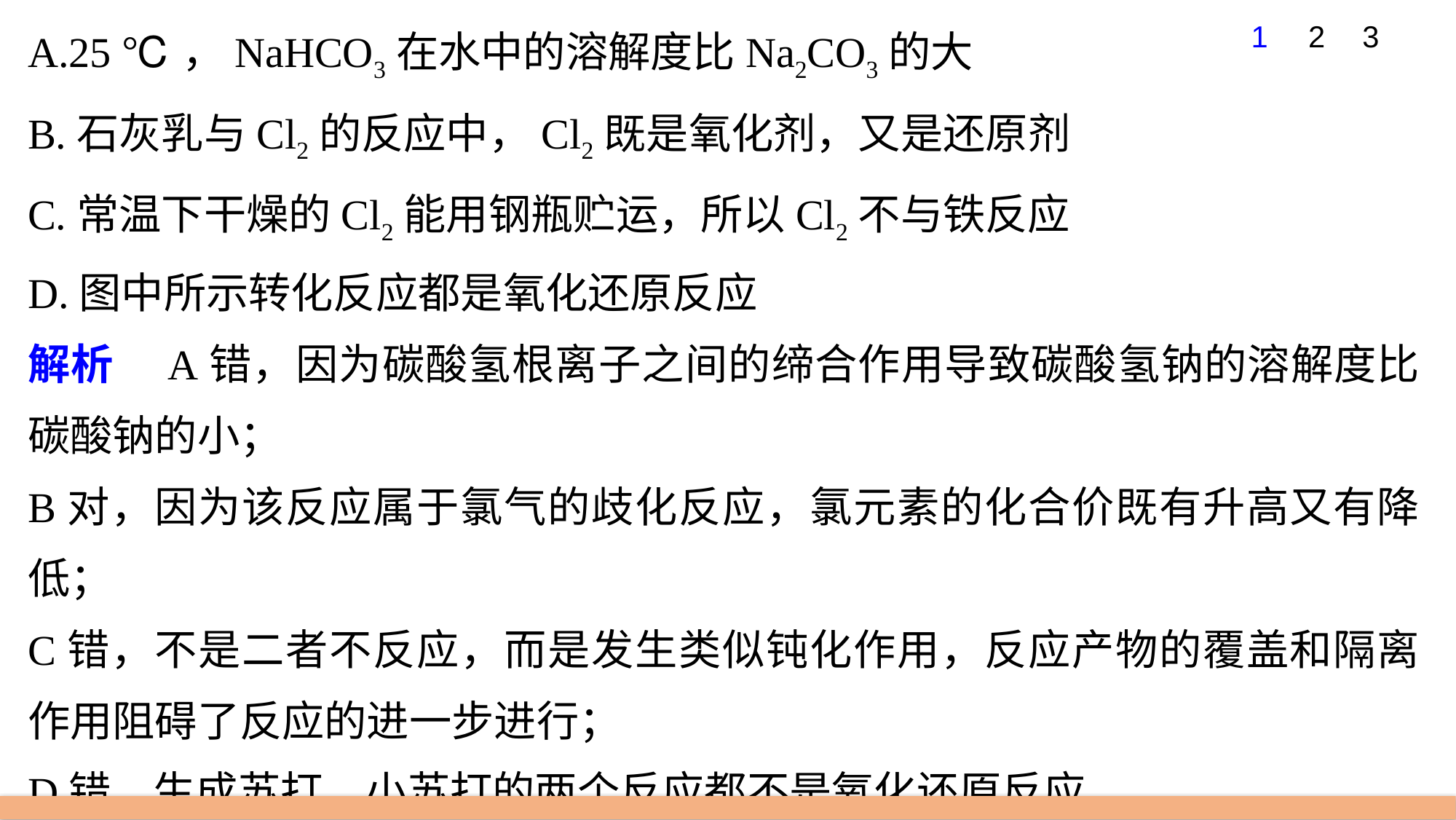

A.25 ℃，NaHCO3在水中的溶解度比Na2CO3的大
B.石灰乳与Cl2的反应中，Cl2既是氧化剂，又是还原剂
C.常温下干燥的Cl2能用钢瓶贮运，所以Cl2不与铁反应
D.图中所示转化反应都是氧化还原反应
解析　A错，因为碳酸氢根离子之间的缔合作用导致碳酸氢钠的溶解度比碳酸钠的小；
B对，因为该反应属于氯气的歧化反应，氯元素的化合价既有升高又有降低；
C错，不是二者不反应，而是发生类似钝化作用，反应产物的覆盖和隔离作用阻碍了反应的进一步进行；
D错，生成苏打、小苏打的两个反应都不是氧化还原反应。
答案　B
1
2
3